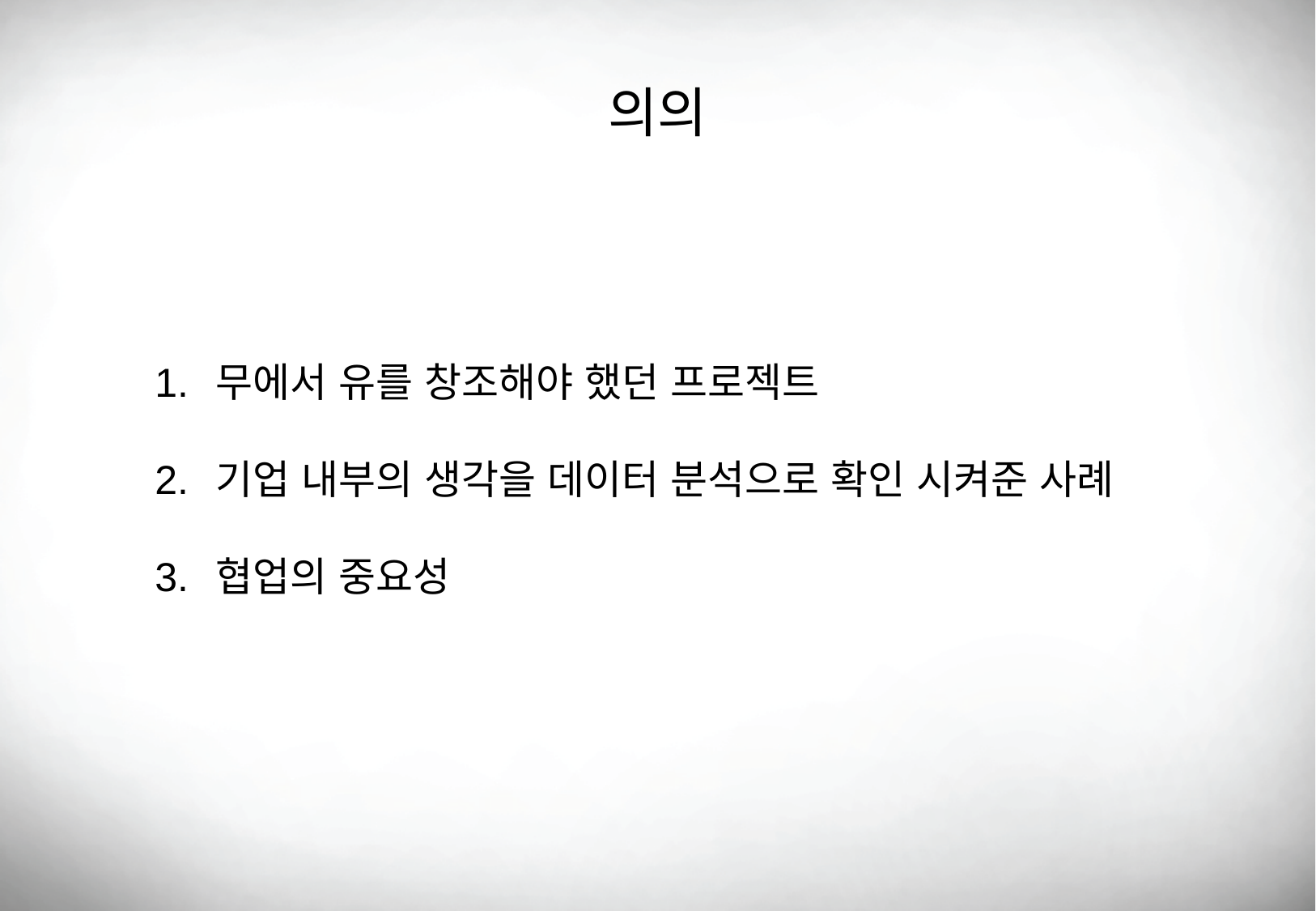

의의
무에서 유를 창조해야 했던 프로젝트
기업 내부의 생각을 데이터 분석으로 확인 시켜준 사례
협업의 중요성